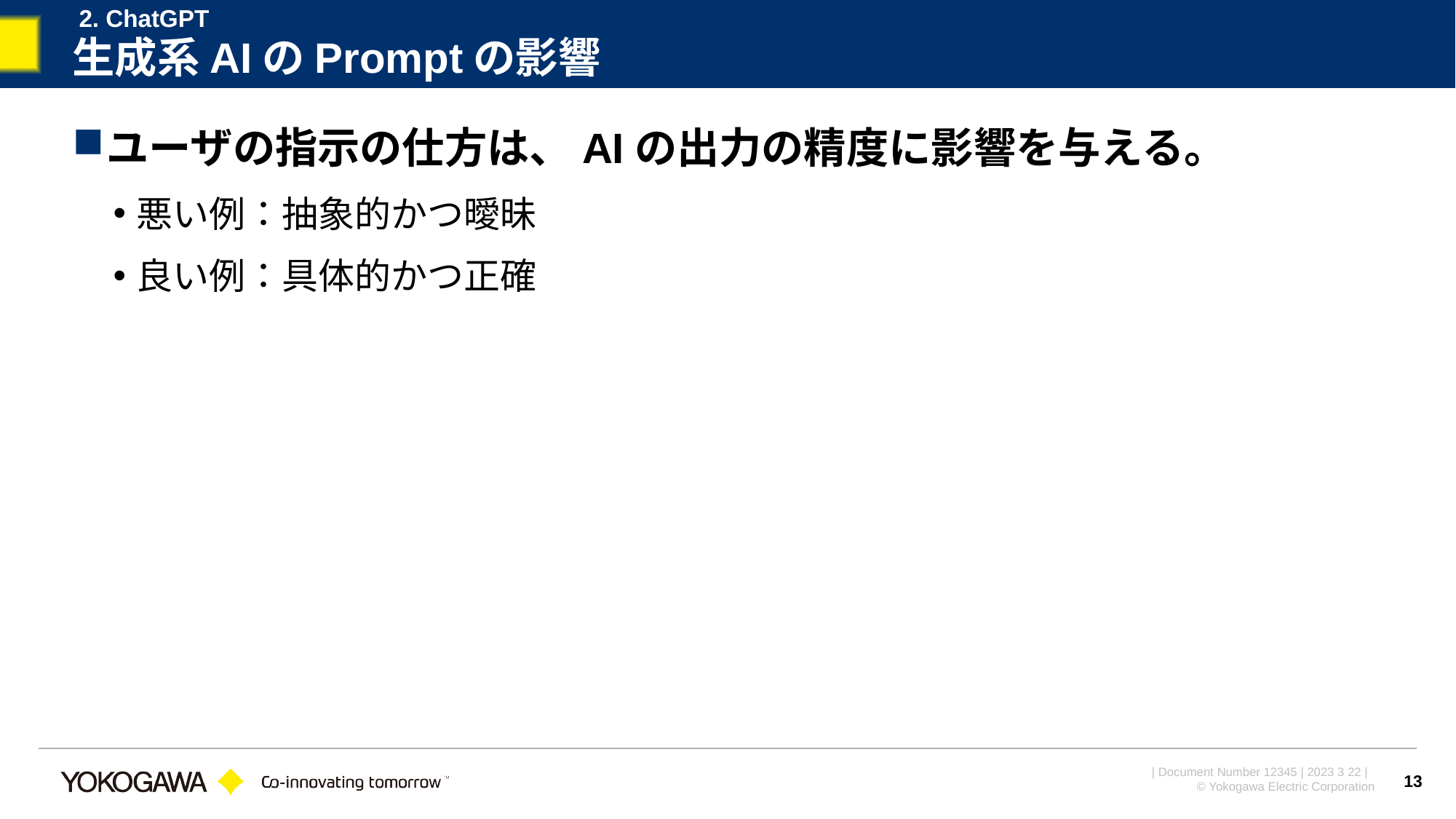

2. ChatGPT
# 生成系AIのPromptの影響
ユーザの指示の仕方は、AIの出力の精度に影響を与える。
悪い例：抽象的かつ曖昧
良い例：具体的かつ正確
13